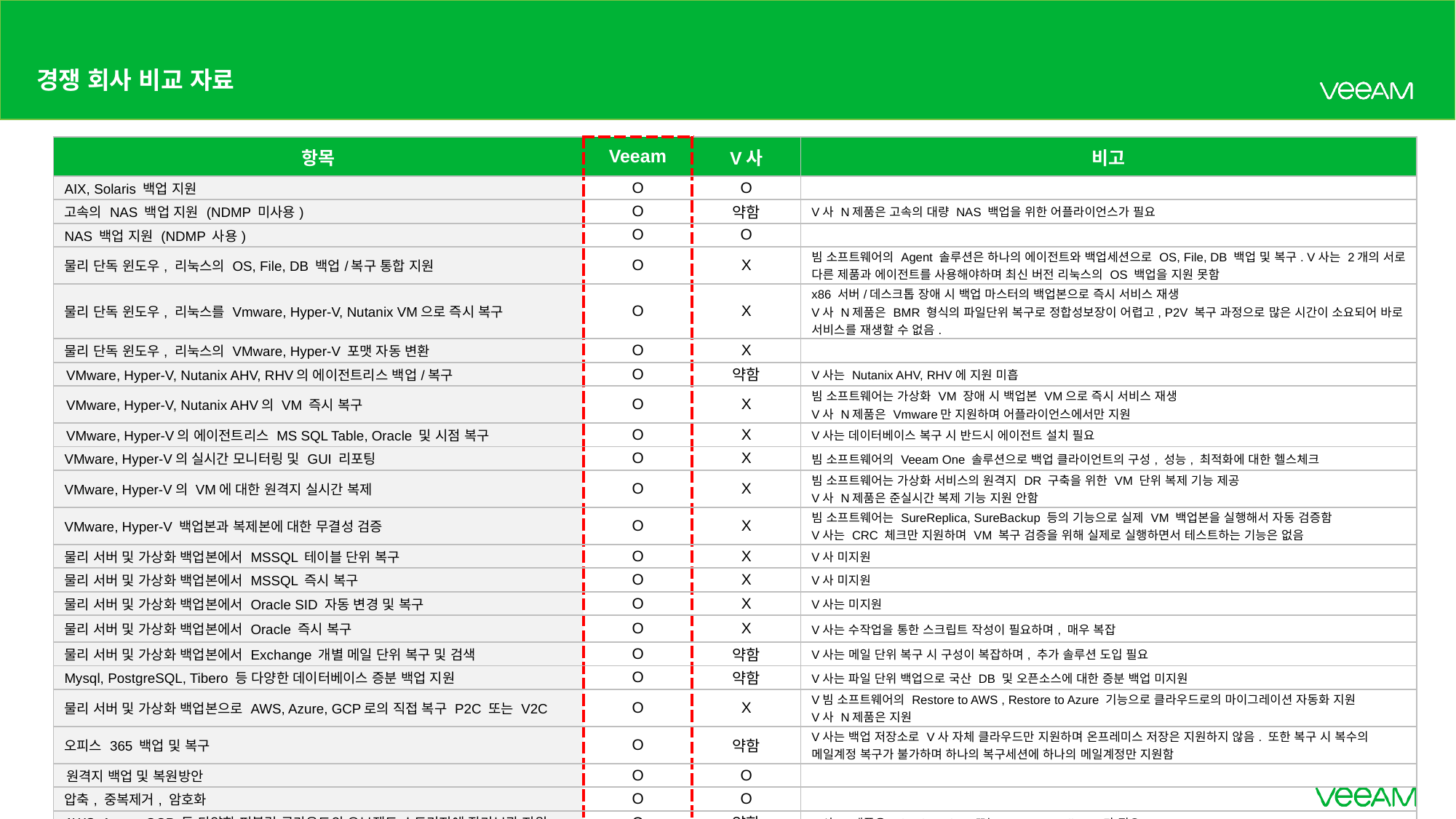

# 경쟁 회사 비교 자료
| 항목 | Veeam | V사 | 비고 |
| --- | --- | --- | --- |
| AIX, Solaris 백업 지원 | O | O |  |
| 고속의 NAS 백업 지원 (NDMP 미사용) | O | 약함 | V사 N제품은 고속의 대량 NAS 백업을 위한 어플라이언스가 필요 |
| NAS 백업 지원 (NDMP 사용) | O | O |  |
| 물리 단독 윈도우, 리눅스의 OS, File, DB 백업/복구 통합 지원 | O | X | 빔 소프트웨어의 Agent 솔루션은 하나의 에이전트와 백업세션으로 OS, File, DB 백업 및 복구. V사는 2개의 서로 다른 제품과 에이전트를 사용해야하며 최신 버전 리눅스의 OS 백업을 지원 못함 |
| 물리 단독 윈도우, 리눅스를 Vmware, Hyper-V, Nutanix VM으로 즉시 복구 | O | X | x86 서버/데스크톱 장애 시 백업 마스터의 백업본으로 즉시 서비스 재생 V사 N제품은 BMR 형식의 파일단위 복구로 정합성보장이 어렵고, P2V 복구 과정으로 많은 시간이 소요되어 바로 서비스를 재생할 수 없음. |
| 물리 단독 윈도우, 리눅스의 VMware, Hyper-V 포맷 자동 변환 | O | X |  |
| VMware, Hyper-V, Nutanix AHV, RHV의 에이전트리스 백업/복구 | O | 약함 | V사는 Nutanix AHV, RHV에 지원 미흡 |
| VMware, Hyper-V, Nutanix AHV의 VM 즉시 복구 | O | X | 빔 소프트웨어는 가상화 VM 장애 시 백업본 VM으로 즉시 서비스 재생 V사 N제품은 Vmware만 지원하며 어플라이언스에서만 지원 |
| VMware, Hyper-V의 에이전트리스 MS SQL Table, Oracle 및 시점 복구 | O | X | V사는 데이터베이스 복구 시 반드시 에이전트 설치 필요 |
| VMware, Hyper-V의 실시간 모니터링 및 GUI 리포팅 | O | X | 빔 소프트웨어의 Veeam One 솔루션으로 백업 클라이언트의 구성, 성능, 최적화에 대한 헬스체크 |
| VMware, Hyper-V의 VM에 대한 원격지 실시간 복제 | O | X | 빔 소프트웨어는 가상화 서비스의 원격지 DR 구축을 위한 VM 단위 복제 기능 제공 V사 N제품은 준실시간 복제 기능 지원 안함 |
| VMware, Hyper-V 백업본과 복제본에 대한 무결성 검증 | O | X | 빔 소프트웨어는 SureReplica, SureBackup 등의 기능으로 실제 VM 백업본을 실행해서 자동 검증함 V사는 CRC 체크만 지원하며 VM 복구 검증을 위해 실제로 실행하면서 테스트하는 기능은 없음 |
| 물리 서버 및 가상화 백업본에서 MSSQL 테이블 단위 복구 | O | X | V사 미지원 |
| 물리 서버 및 가상화 백업본에서 MSSQL 즉시 복구 | O | X | V사 미지원 |
| 물리 서버 및 가상화 백업본에서 Oracle SID 자동 변경 및 복구 | O | X | V사는 미지원 |
| 물리 서버 및 가상화 백업본에서 Oracle 즉시 복구 | O | X | V사는 수작업을 통한 스크립트 작성이 필요하며, 매우 복잡 |
| 물리 서버 및 가상화 백업본에서 Exchange 개별 메일 단위 복구 및 검색 | O | 약함 | V사는 메일 단위 복구 시 구성이 복잡하며, 추가 솔루션 도입 필요 |
| Mysql, PostgreSQL, Tibero 등 다양한 데이터베이스 증분 백업 지원 | O | 약함 | V사는 파일 단위 백업으로 국산 DB 및 오픈소스에 대한 증분 백업 미지원 |
| 물리 서버 및 가상화 백업본으로 AWS, Azure, GCP로의 직접 복구 P2C 또는 V2C | O | X | V빔 소프트웨어의 Restore to AWS , Restore to Azure 기능으로 클라우드로의 마이그레이션 자동화 지원 V사 N제품은 지원 |
| 오피스 365 백업 및 복구 | O | 약함 | V사는 백업 저장소로 V사 자체 클라우드만 지원하며 온프레미스 저장은 지원하지 않음. 또한 복구 시 복수의 메일계정 복구가 불가하며 하나의 복구세션에 하나의 메일계정만 지원함 |
| 원격지 백업 및 복원방안 | O | O |  |
| 압축, 중복제거, 암호화 | O | O |  |
| AWS, Azure, GCP 등 다양한 퍼블릭 클라우드의 오브젝트 스토리지에 장기보관 지원 | O | 약함 | V사 N제품은 CloudCatalyst 또는 Access Appliance가 필요 |